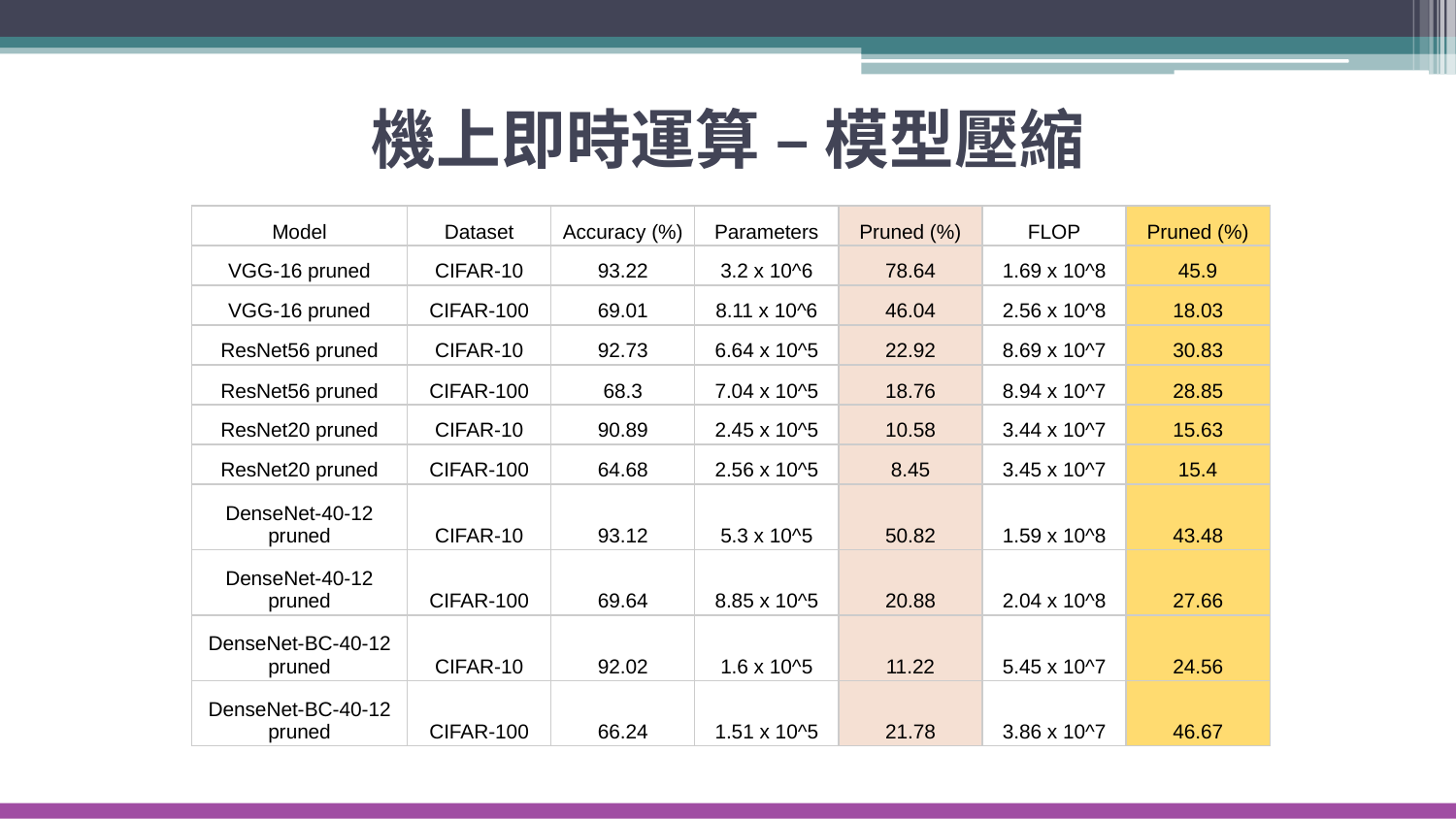

# 機上即時運算 – 模型壓縮
| Model | Dataset | Accuracy (%) | Parameters | Pruned (%) | FLOP | Pruned (%) |
| --- | --- | --- | --- | --- | --- | --- |
| VGG-16 pruned | CIFAR-10 | 93.22 | 3.2 x 10^6 | 78.64 | 1.69 x 10^8 | 45.9 |
| VGG-16 pruned | CIFAR-100 | 69.01 | 8.11 x 10^6 | 46.04 | 2.56 x 10^8 | 18.03 |
| ResNet56 pruned | CIFAR-10 | 92.73 | 6.64 x 10^5 | 22.92 | 8.69 x 10^7 | 30.83 |
| ResNet56 pruned | CIFAR-100 | 68.3 | 7.04 x 10^5 | 18.76 | 8.94 x 10^7 | 28.85 |
| ResNet20 pruned | CIFAR-10 | 90.89 | 2.45 x 10^5 | 10.58 | 3.44 x 10^7 | 15.63 |
| ResNet20 pruned | CIFAR-100 | 64.68 | 2.56 x 10^5 | 8.45 | 3.45 x 10^7 | 15.4 |
| DenseNet-40-12 pruned | CIFAR-10 | 93.12 | 5.3 x 10^5 | 50.82 | 1.59 x 10^8 | 43.48 |
| DenseNet-40-12 pruned | CIFAR-100 | 69.64 | 8.85 x 10^5 | 20.88 | 2.04 x 10^8 | 27.66 |
| DenseNet-BC-40-12 pruned | CIFAR-10 | 92.02 | 1.6 x 10^5 | 11.22 | 5.45 x 10^7 | 24.56 |
| DenseNet-BC-40-12 pruned | CIFAR-100 | 66.24 | 1.51 x 10^5 | 21.78 | 3.86 x 10^7 | 46.67 |